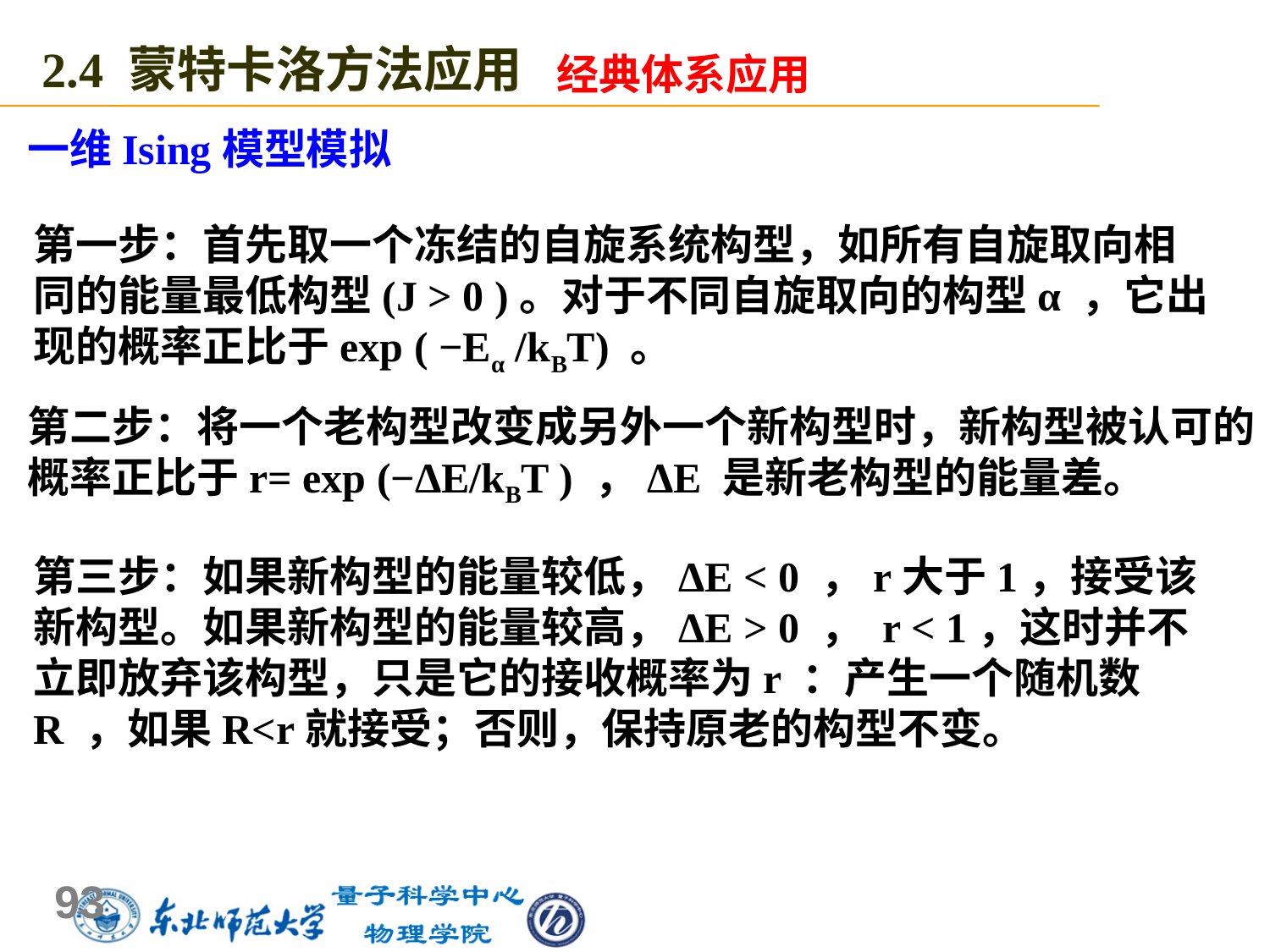

2.4 蒙特卡洛方法应用
经典体系应用

一维Ising模型模拟
第一步：首先取一个冻结的自旋系统构型，如所有自旋取向相同的能量最低构型(J > 0 )。对于不同自旋取向的构型α ，它出现的概率正比于exp ( −Eα /kBT) 。
第二步：将一个老构型改变成另外一个新构型时，新构型被认可的概率正比于r= exp (−ΔE/kBT ) ，ΔE 是新老构型的能量差。
第三步：如果新构型的能量较低，ΔE < 0 ，r大于1，接受该新构型。如果新构型的能量较高，ΔE > 0 ， r < 1，这时并不立即放弃该构型，只是它的接收概率为r ：产生一个随机数R ，如果R<r就接受；否则，保持原老的构型不变。
93